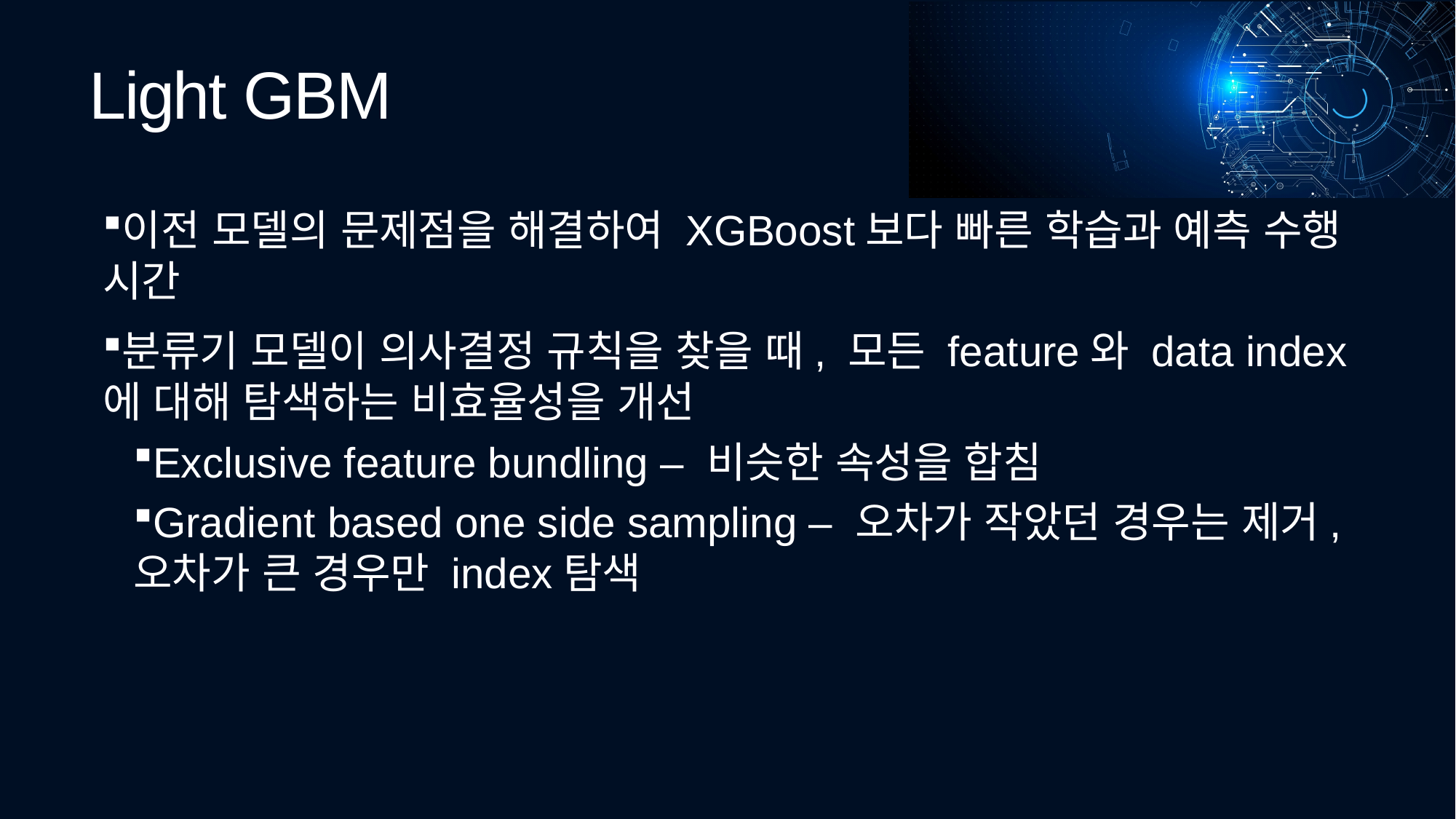

# Light GBM
이전 모델의 문제점을 해결하여 XGBoost보다 빠른 학습과 예측 수행 시간
분류기 모델이 의사결정 규칙을 찾을 때, 모든 feature와 data index에 대해 탐색하는 비효율성을 개선
Exclusive feature bundling – 비슷한 속성을 합침
Gradient based one side sampling – 오차가 작았던 경우는 제거, 오차가 큰 경우만 index탐색